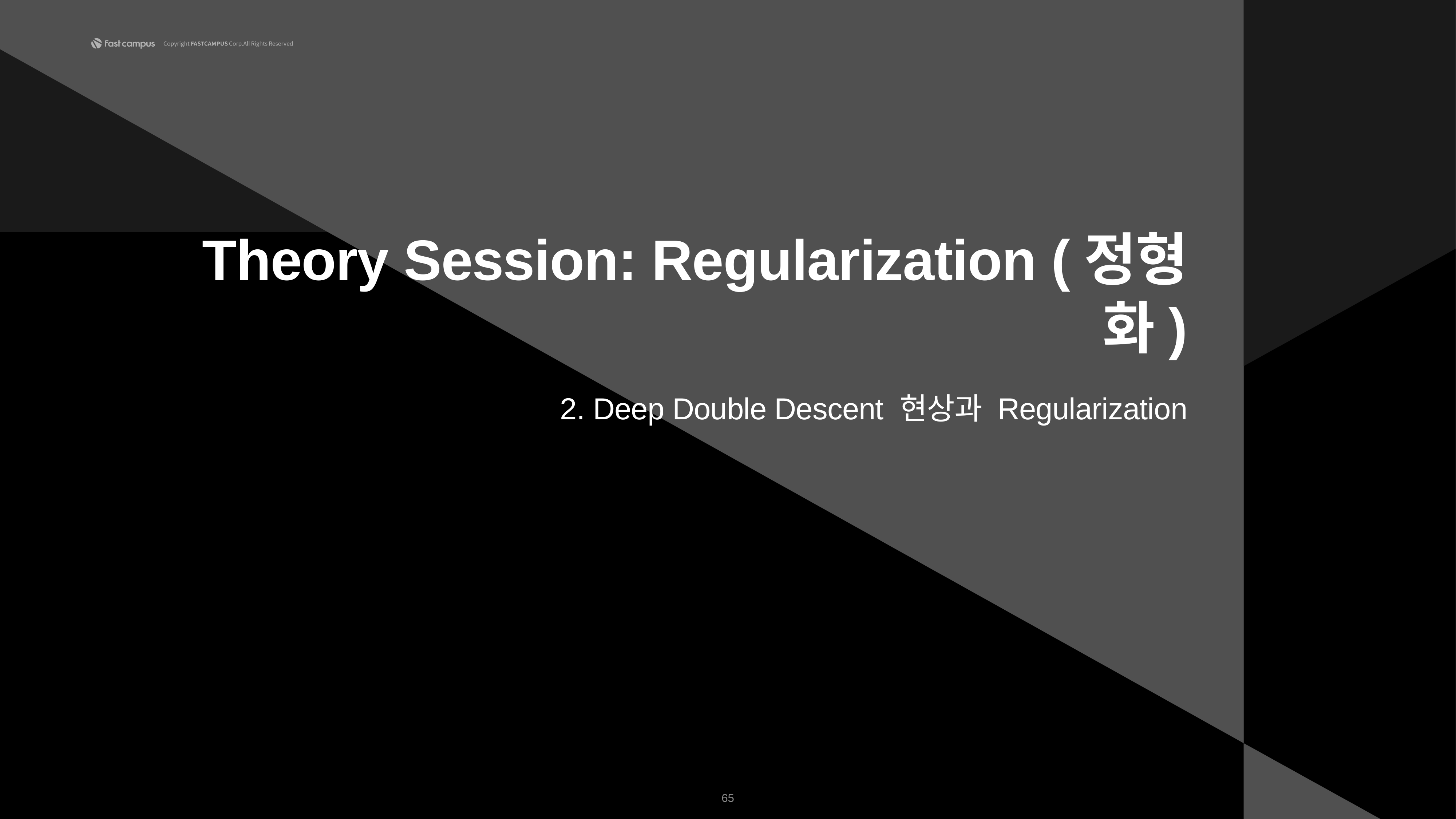

Theory Session: Regularization (정형화)

2. Deep Double Descent 현상과 Regularization
65